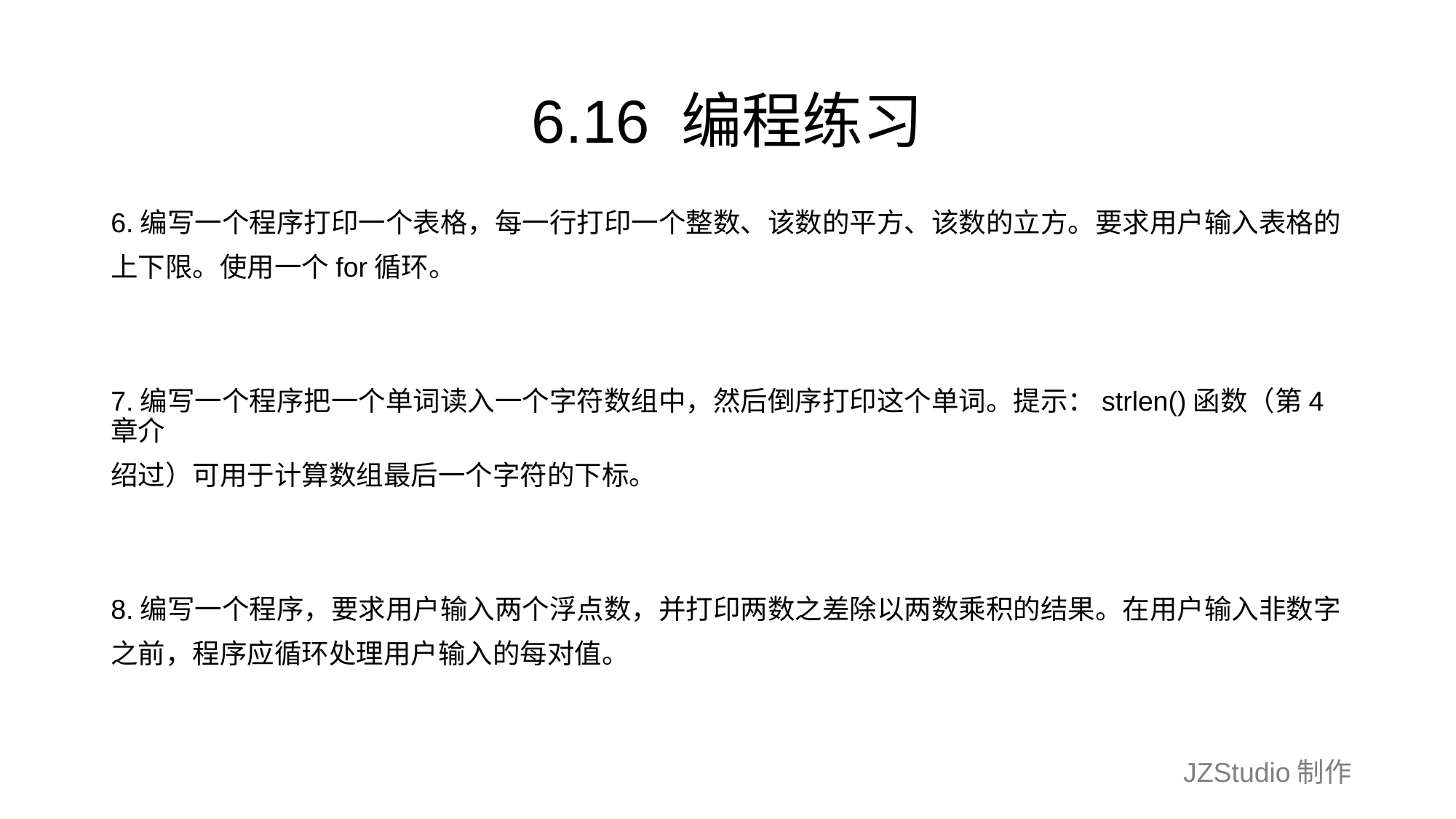

# 6.16 编程练习
6.编写一个程序打印一个表格，每一行打印一个整数、该数的平方、该数的立方。要求用户输入表格的
上下限。使用一个for循环。

7.编写一个程序把一个单词读入一个字符数组中，然后倒序打印这个单词。提示：strlen()函数（第4章介
绍过）可用于计算数组最后一个字符的下标。

8.编写一个程序，要求用户输入两个浮点数，并打印两数之差除以两数乘积的结果。在用户输入非数字
之前，程序应循环处理用户输入的每对值。